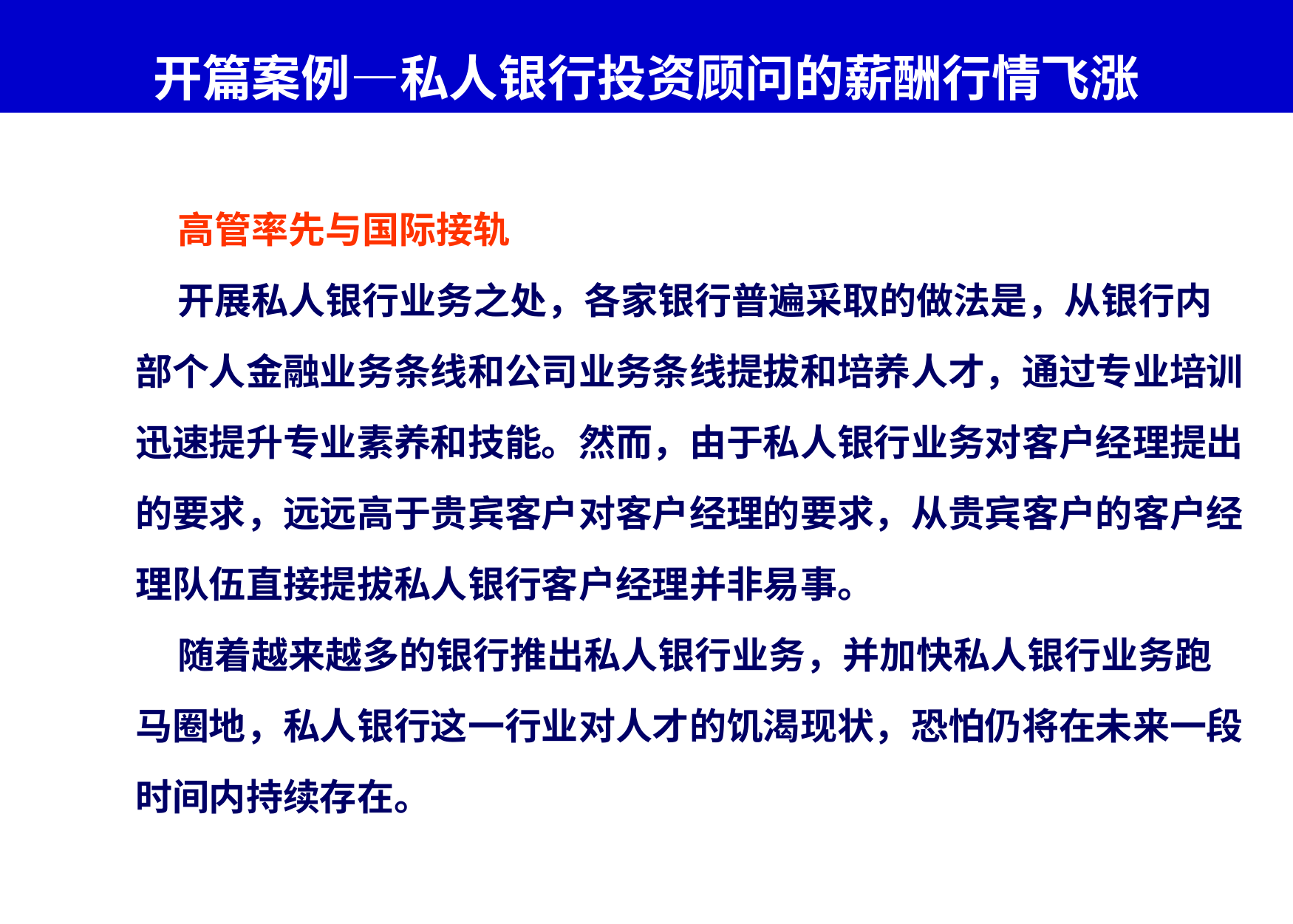

# 开篇案例—私人银行投资顾问的薪酬行情飞涨
    高管率先与国际接轨
    开展私人银行业务之处，各家银行普遍采取的做法是，从银行内部个人金融业务条线和公司业务条线提拔和培养人才，通过专业培训迅速提升专业素养和技能。然而，由于私人银行业务对客户经理提出的要求，远远高于贵宾客户对客户经理的要求，从贵宾客户的客户经理队伍直接提拔私人银行客户经理并非易事。
    随着越来越多的银行推出私人银行业务，并加快私人银行业务跑马圈地，私人银行这一行业对人才的饥渴现状，恐怕仍将在未来一段时间内持续存在。